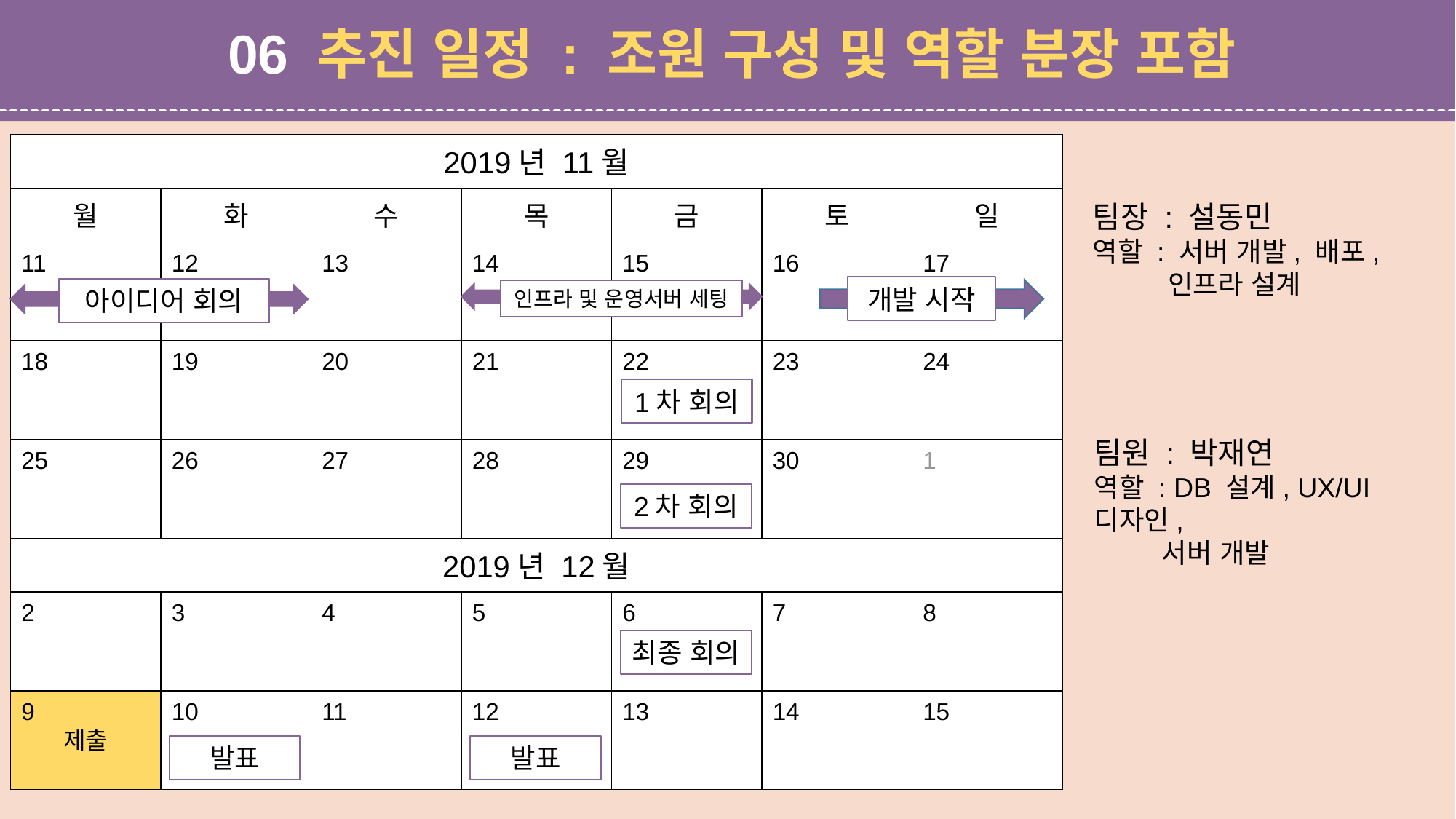

06 추진 일정 : 조원 구성 및 역할 분장 포함
2019년 11월
월
화
수
목
금
토
일
12
13
14
15
16
17
11
18
19
20
21
22
23
24
26
27
28
29
30
1
25
2019년 12월
2
3
4
5
6
7
8
10
11
12
13
14
15
9
제출
팀장 : 설동민
역할 : 서버 개발, 배포,
         인프라 설계
개발 시작
아이디어 회의

인프라 및 운영서버 세팅

1차 회의
팀원 : 박재연
역할 : DB 설계, UX/UI 디자인,
        서버 개발
2차 회의
최종 회의
발표
발표